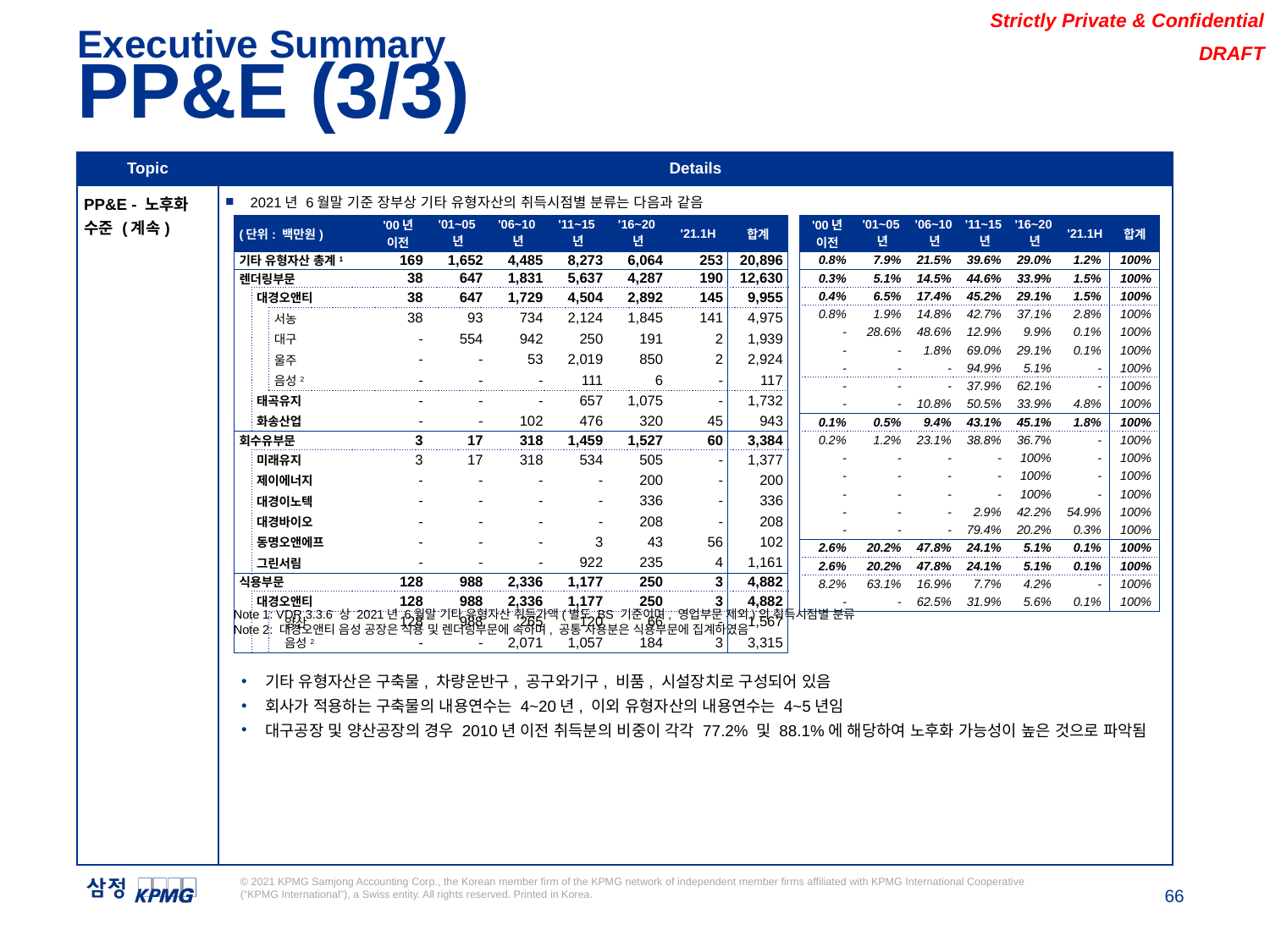

Executive Summary
PP&E (3/3)
| Topic | Details |
| --- | --- |
| PP&E - 노후화 수준 (계속) | 2021년 6월말 기준 장부상 기타 유형자산의 취득시점별 분류는 다음과 같음 |
| (단위: 백만원) |  |  | '00년 이전 | '01~05년 | '06~10년 | '11~15년 | '16~20년 | '21.1H | 합계 |
| --- | --- | --- | --- | --- | --- | --- | --- | --- | --- |
| 기타 유형자산 총계1 |  |  | 169 | 1,652 | 4,485 | 8,273 | 6,064 | 253 | 20,896 |
| 렌더링부문 |  |  | 38 | 647 | 1,831 | 5,637 | 4,287 | 190 | 12,630 |
|  | 대경오앤티 |  | 38 | 647 | 1,729 | 4,504 | 2,892 | 145 | 9,955 |
|  |  | 서농 | 38 | 93 | 734 | 2,124 | 1,845 | 141 | 4,975 |
|  |  | 대구 | - | 554 | 942 | 250 | 191 | 2 | 1,939 |
|  |  | 울주 | - | - | 53 | 2,019 | 850 | 2 | 2,924 |
|  |  | 음성2 | - | - | - | 111 | 6 | - | 117 |
|  | 태곡유지 |  | - | - | - | 657 | 1,075 | - | 1,732 |
|  | 화송산업 |  | - | - | 102 | 476 | 320 | 45 | 943 |
| 회수유부문 |  |  | 3 | 17 | 318 | 1,459 | 1,527 | 60 | 3,384 |
|  | 미래유지 |  | 3 | 17 | 318 | 534 | 505 | - | 1,377 |
|  | 제이에너지 |  | - | - | - | - | 200 | - | 200 |
|  | 대경이노텍 |  | - | - | - | - | 336 | - | 336 |
|  | 대경바이오 |  | - | - | - | - | 208 | - | 208 |
|  | 동명오앤에프 |  | - | - | - | 3 | 43 | 56 | 102 |
|  | 그린서림 |  | - | - | - | 922 | 235 | 4 | 1,161 |
| 식용부문 |  |  | 128 | 988 | 2,336 | 1,177 | 250 | 3 | 4,882 |
|  | 대경오앤티 |  | 128 | 988 | 2,336 | 1,177 | 250 | 3 | 4,882 |
|  |  | 양산 | 128 | 988 | 265 | 120 | 66 | - | 1,567 |
|  |  | 음성2 | - | - | 2,071 | 1,057 | 184 | 3 | 3,315 |
| '00년 이전 | '01~05년 | '06~10년 | '11~15년 | '16~20년 | '21.1H | 합계 |
| --- | --- | --- | --- | --- | --- | --- |
| 0.8% | 7.9% | 21.5% | 39.6% | 29.0% | 1.2% | 100% |
| 0.3% | 5.1% | 14.5% | 44.6% | 33.9% | 1.5% | 100% |
| 0.4% | 6.5% | 17.4% | 45.2% | 29.1% | 1.5% | 100% |
| 0.8% | 1.9% | 14.8% | 42.7% | 37.1% | 2.8% | 100% |
| - | 28.6% | 48.6% | 12.9% | 9.9% | 0.1% | 100% |
| - | - | 1.8% | 69.0% | 29.1% | 0.1% | 100% |
| - | - | - | 94.9% | 5.1% | - | 100% |
| - | - | - | 37.9% | 62.1% | - | 100% |
| - | - | 10.8% | 50.5% | 33.9% | 4.8% | 100% |
| 0.1% | 0.5% | 9.4% | 43.1% | 45.1% | 1.8% | 100% |
| 0.2% | 1.2% | 23.1% | 38.8% | 36.7% | - | 100% |
| - | - | - | - | 100% | - | 100% |
| - | - | - | - | 100% | - | 100% |
| - | - | - | - | 100% | - | 100% |
| - | - | - | 2.9% | 42.2% | 54.9% | 100% |
| - | - | - | 79.4% | 20.2% | 0.3% | 100% |
| 2.6% | 20.2% | 47.8% | 24.1% | 5.1% | 0.1% | 100% |
| 2.6% | 20.2% | 47.8% | 24.1% | 5.1% | 0.1% | 100% |
| 8.2% | 63.1% | 16.9% | 7.7% | 4.2% | - | 100% |
| - | - | 62.5% | 31.9% | 5.6% | 0.1% | 100% |
Note 1: VDR 3.3.6 상 2021년 6월말 기타 유형자산 취득가액(별도 BS 기준이며, 영업부문 제외)의 취득시점별 분류
Note 2: 대경오앤티 음성 공장은 식용 및 렌더링부문에 속하며, 공통 사용분은 식용부문에 집계하였음
기타 유형자산은 구축물, 차량운반구, 공구와기구, 비품, 시설장치로 구성되어 있음
회사가 적용하는 구축물의 내용연수는 4~20년, 이외 유형자산의 내용연수는 4~5년임
대구공장 및 양산공장의 경우 2010년 이전 취득분의 비중이 각각 77.2% 및 88.1%에 해당하여 노후화 가능성이 높은 것으로 파악됨